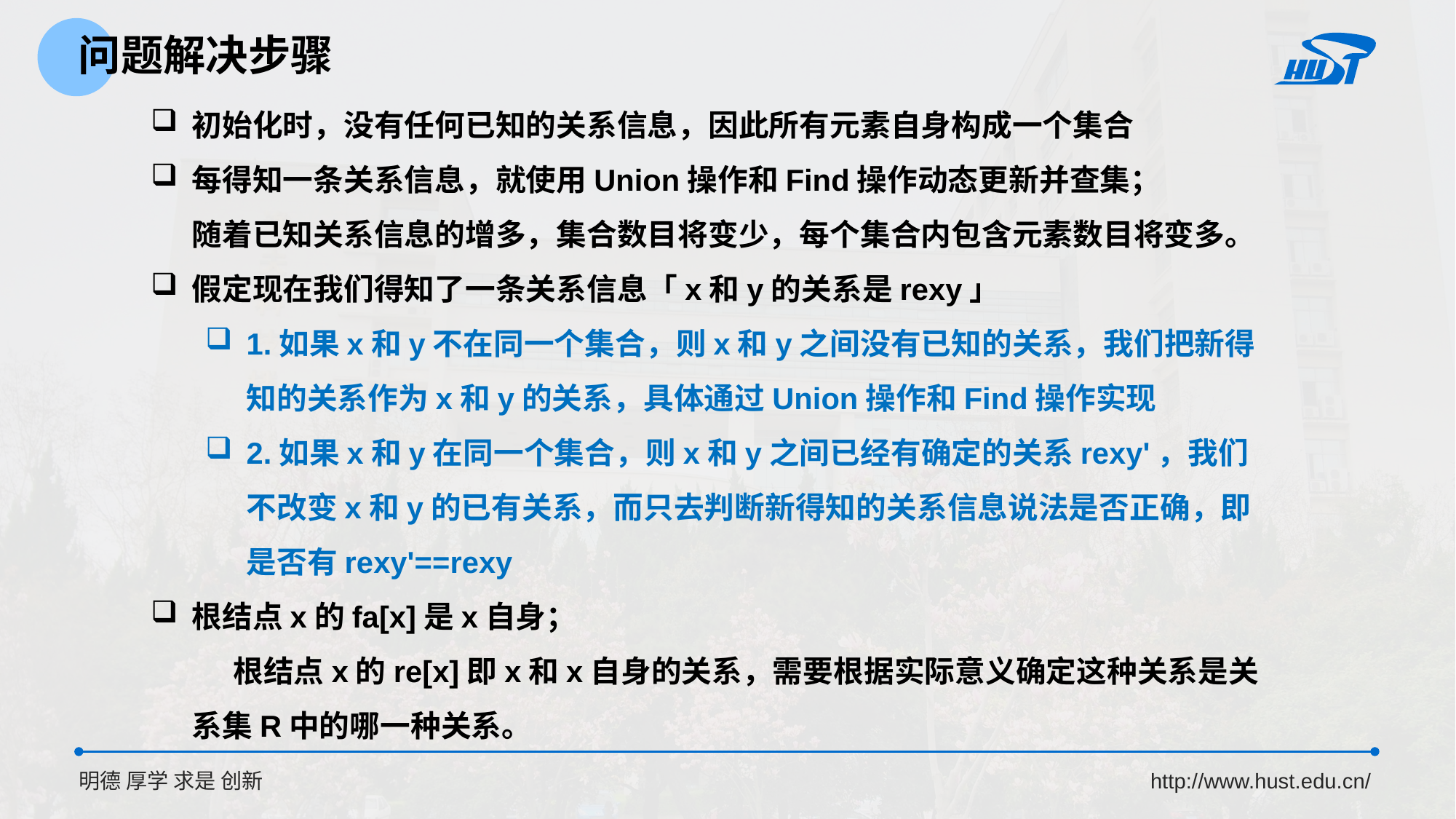

问题解决步骤
初始化时，没有任何已知的关系信息，因此所有元素自身构成一个集合
每得知一条关系信息，就使用Union操作和Find操作动态更新并查集；
随着已知关系信息的增多，集合数目将变少，每个集合内包含元素数目将变多。
假定现在我们得知了一条关系信息「x和y的关系是rexy」
1.如果x和y不在同一个集合，则x和y之间没有已知的关系，我们把新得知的关系作为x和y的关系，具体通过Union操作和Find操作实现
2.如果x和y在同一个集合，则x和y之间已经有确定的关系rexy'，我们不改变x和y的已有关系，而只去判断新得知的关系信息说法是否正确，即是否有rexy'==rexy
根结点x的fa[x]是x自身；
      根结点x的re[x]即x和x自身的关系，需要根据实际意义确定这种关系是关系集R中的哪一种关系。